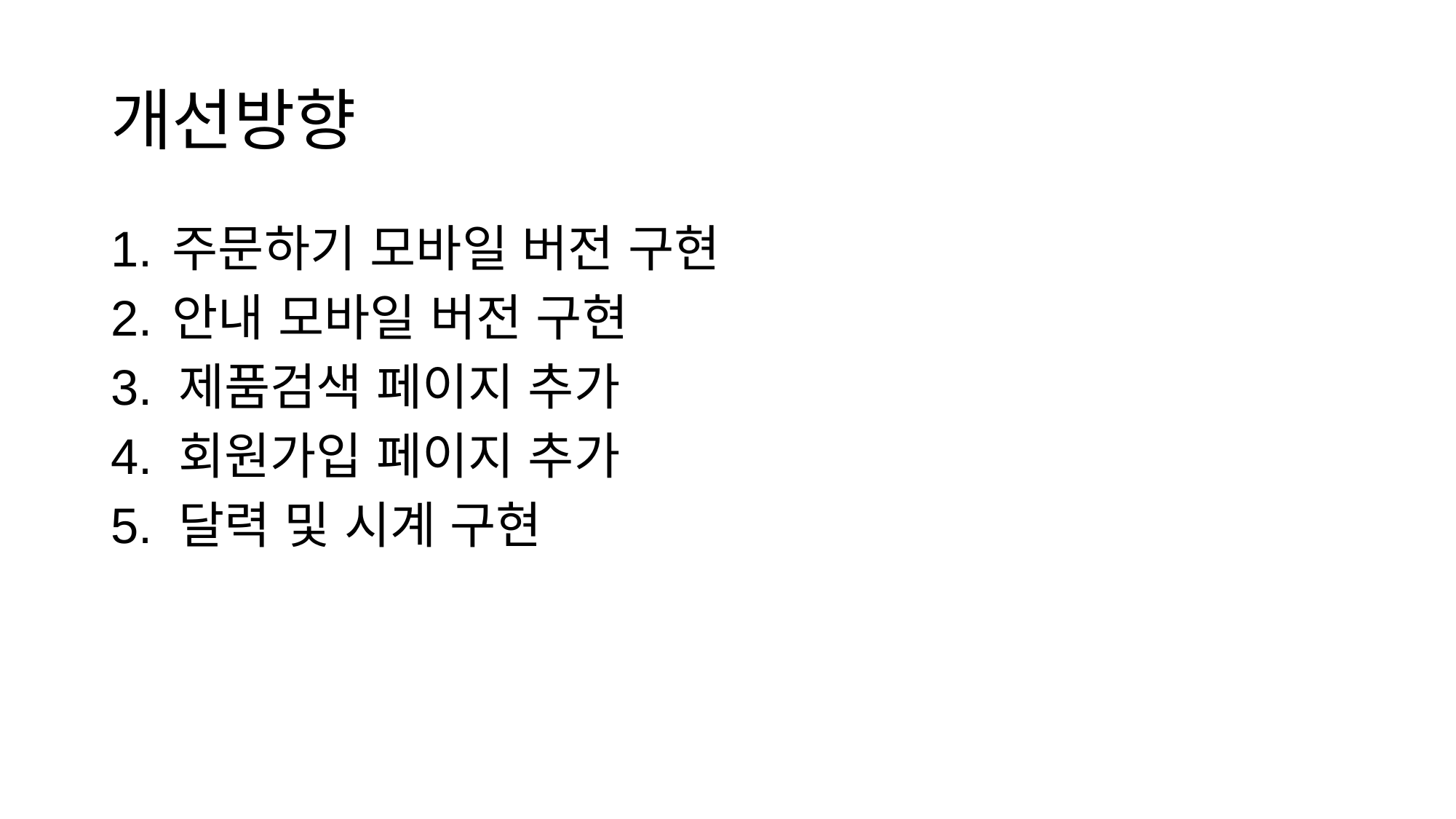

# 개선방향
주문하기 모바일 버전 구현
안내 모바일 버전 구현
3. 제품검색 페이지 추가
4. 회원가입 페이지 추가
5. 달력 및 시계 구현